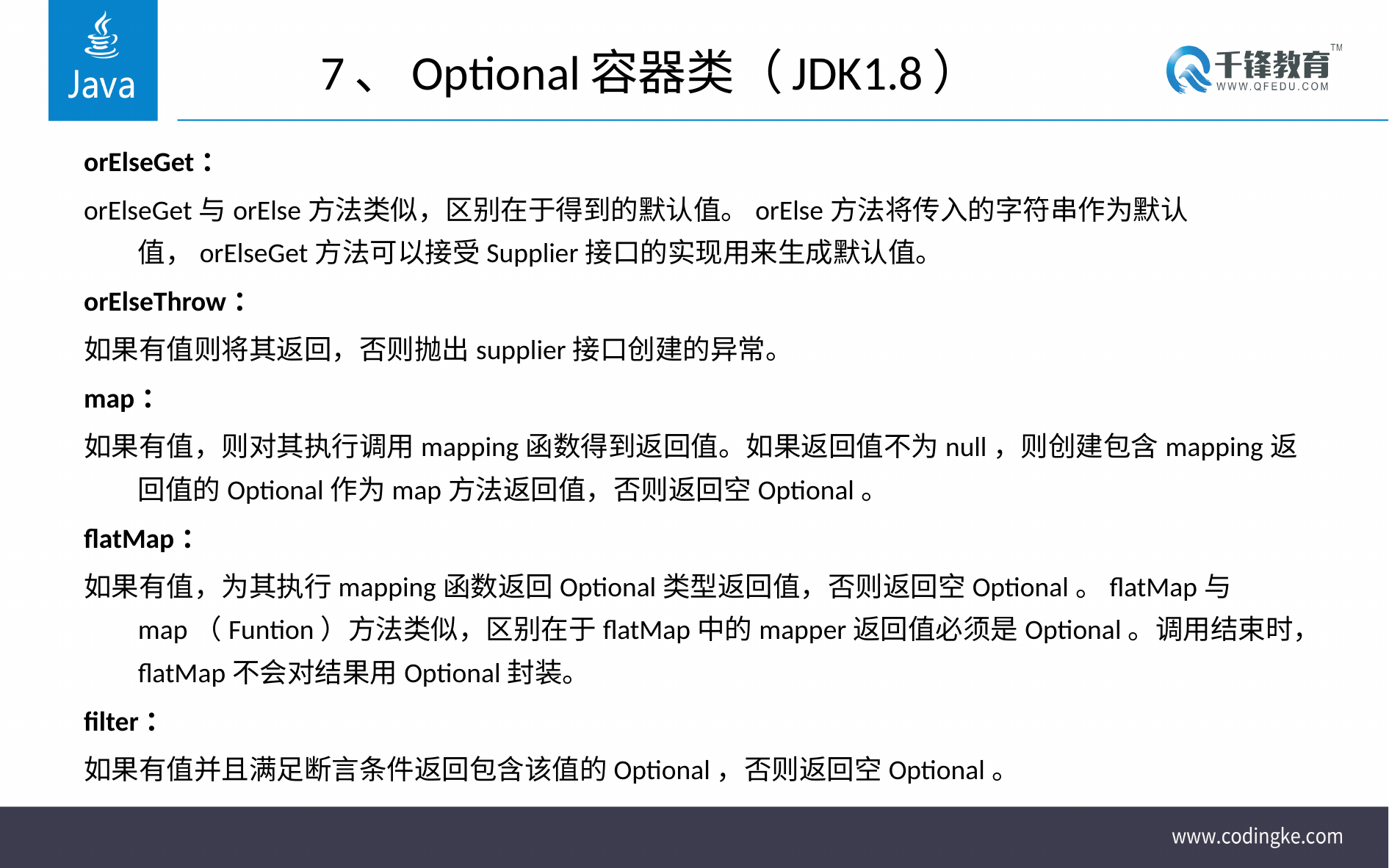

# 7、Optional容器类（JDK1.8）
orElseGet：
orElseGet与orElse方法类似，区别在于得到的默认值。orElse方法将传入的字符串作为默认值，orElseGet方法可以接受Supplier接口的实现用来生成默认值。
orElseThrow：
如果有值则将其返回，否则抛出supplier接口创建的异常。
map：
如果有值，则对其执行调用mapping函数得到返回值。如果返回值不为null，则创建包含mapping返回值的Optional作为map方法返回值，否则返回空Optional。
flatMap：
如果有值，为其执行mapping函数返回Optional类型返回值，否则返回空Optional。flatMap与map（Funtion）方法类似，区别在于flatMap中的mapper返回值必须是Optional。调用结束时，flatMap不会对结果用Optional封装。
filter：
如果有值并且满足断言条件返回包含该值的Optional，否则返回空Optional。